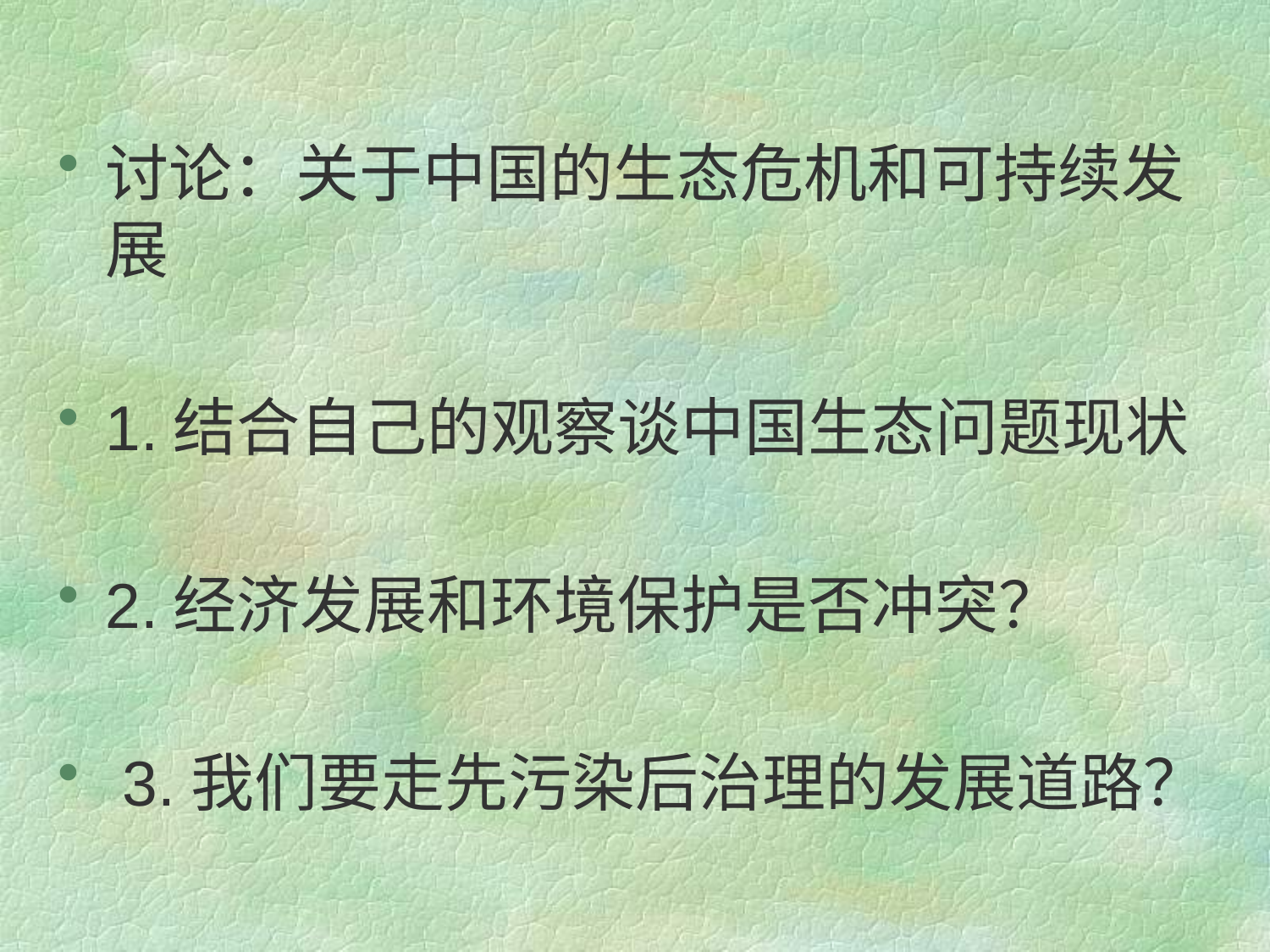

讨论：关于中国的生态危机和可持续发展

1.结合自己的观察谈中国生态问题现状

2.经济发展和环境保护是否冲突？

 3.我们要走先污染后治理的发展道路？